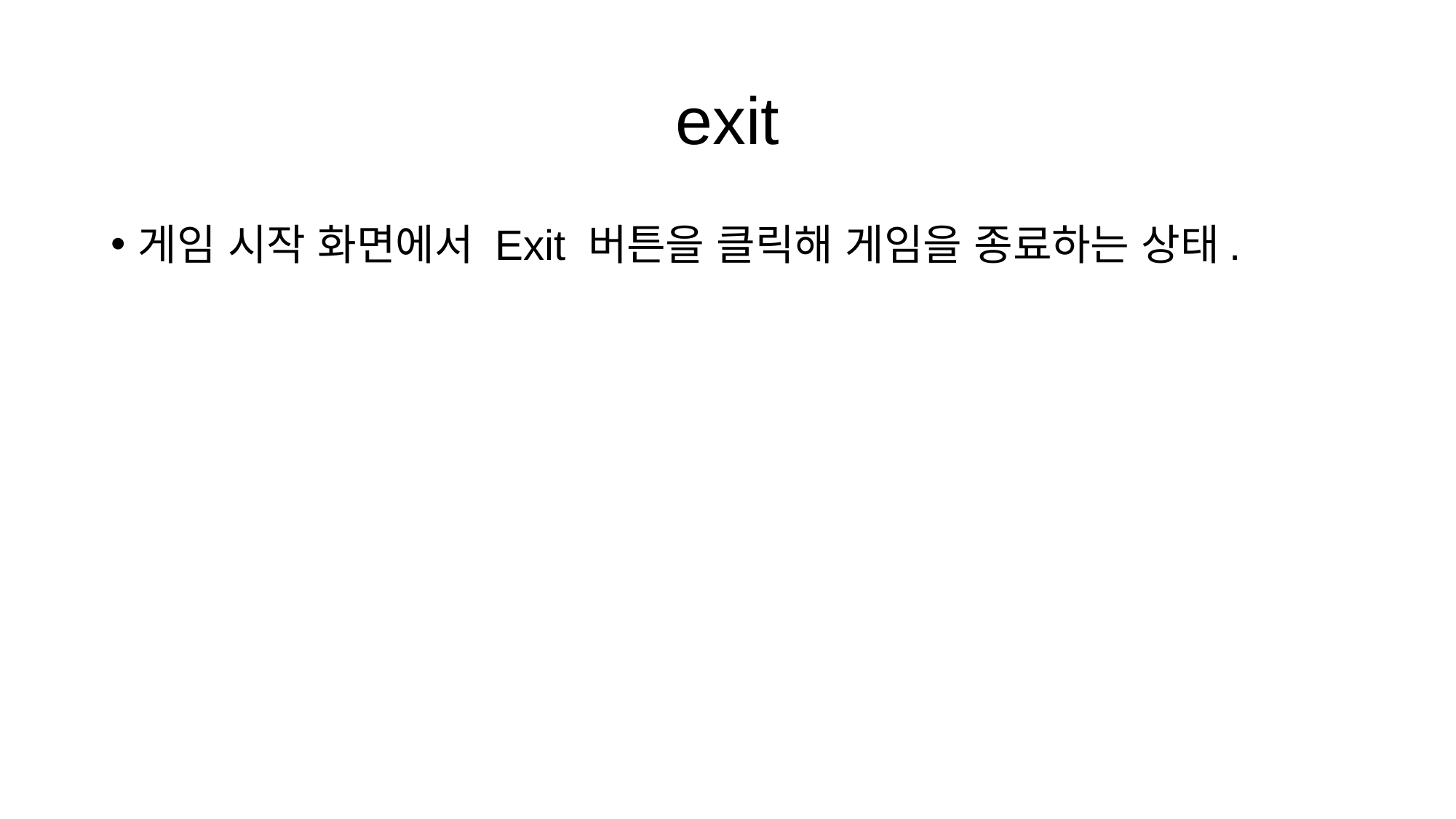

# exit
게임 시작 화면에서 Exit 버튼을 클릭해 게임을 종료하는 상태.